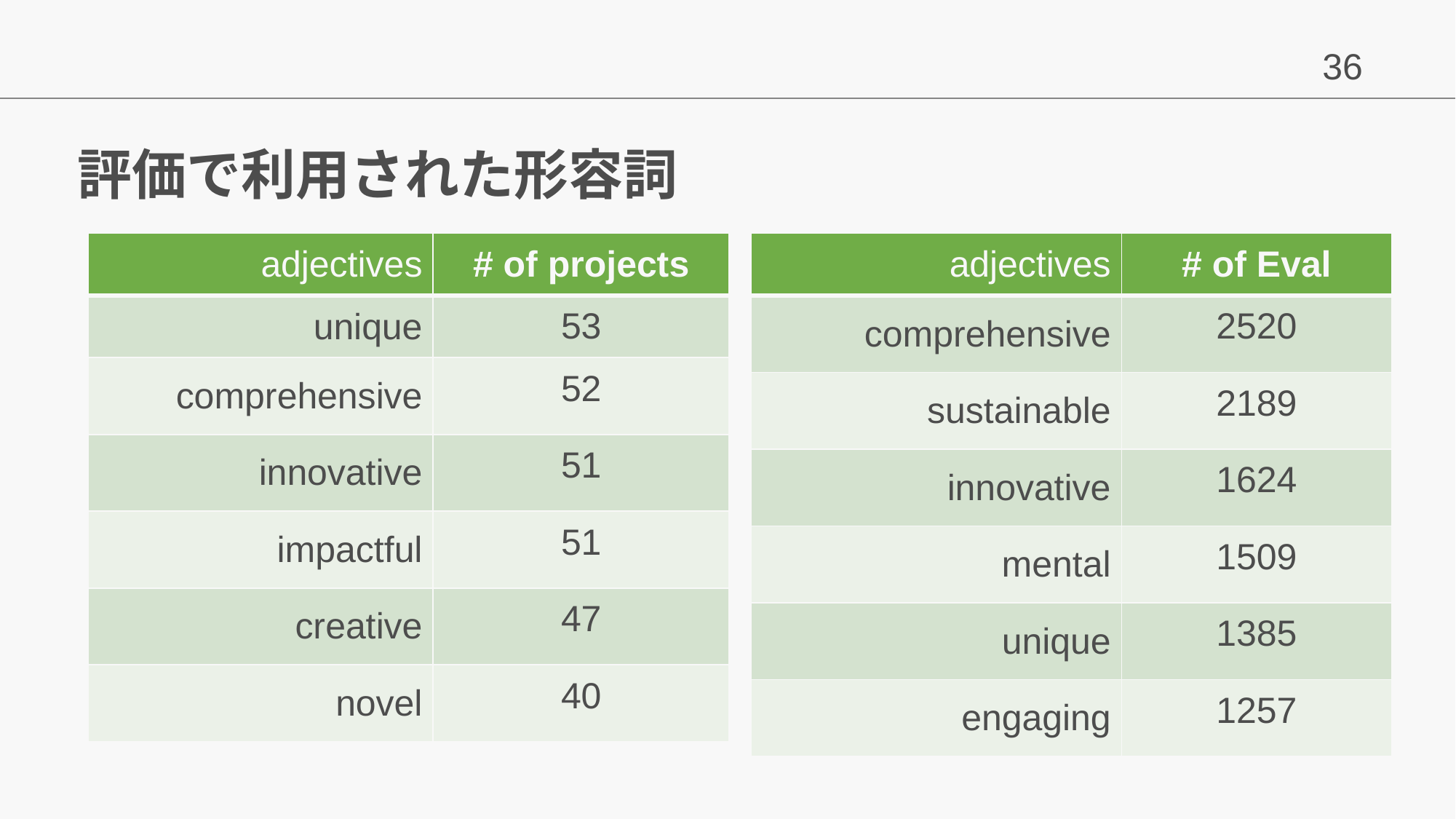

# 評価で利用された形容詞
| adjectives | # of projects |
| --- | --- |
| unique | 53 |
| comprehensive | 52 |
| innovative | 51 |
| impactful | 51 |
| creative | 47 |
| novel | 40 |
| adjectives | # of Eval |
| --- | --- |
| comprehensive | 2520 |
| sustainable | 2189 |
| innovative | 1624 |
| mental | 1509 |
| unique | 1385 |
| engaging | 1257 |